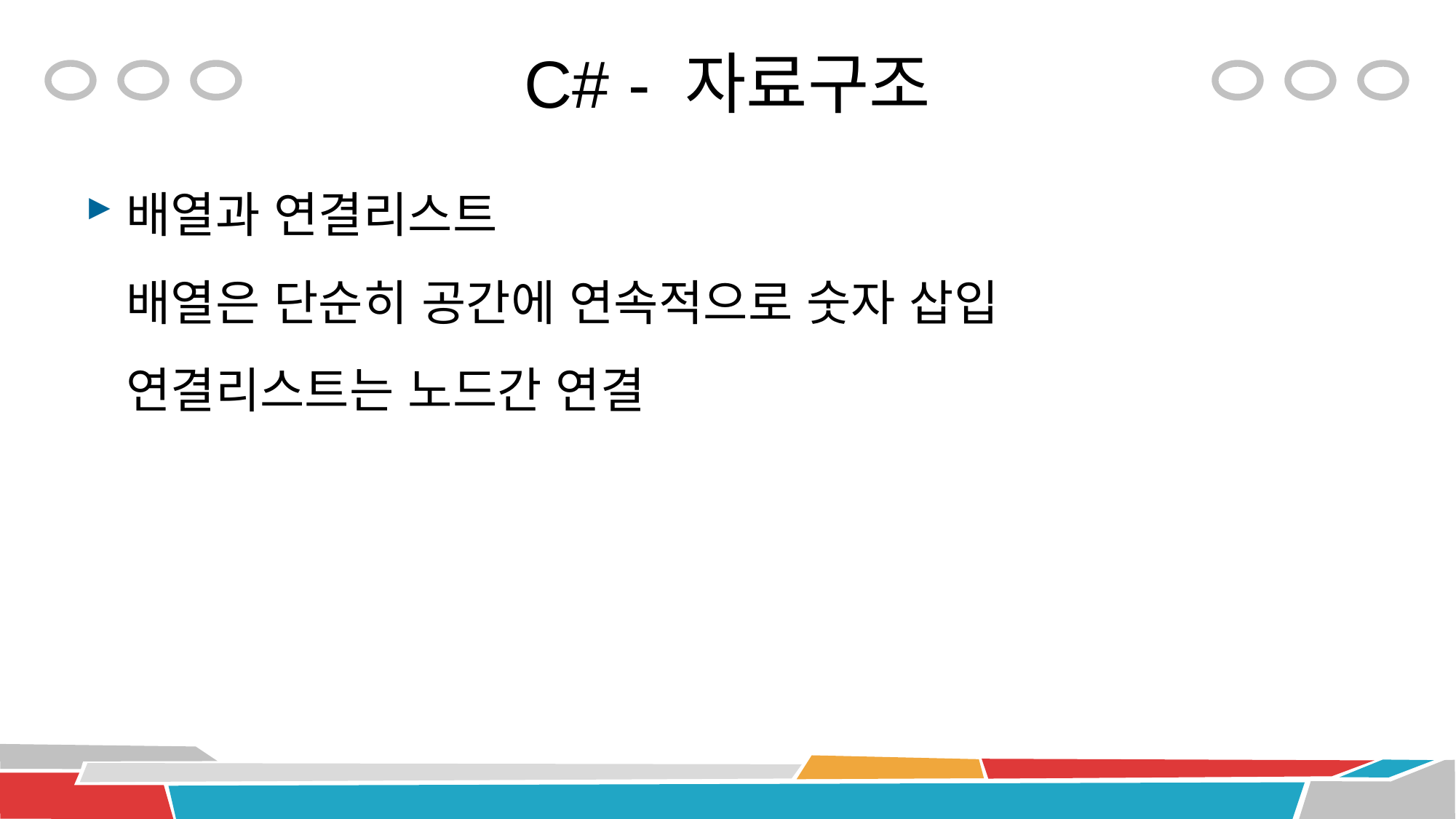

# C# - 자료구조
배열과 연결리스트
배열은 단순히 공간에 연속적으로 숫자 삽입
연결리스트는 노드간 연결